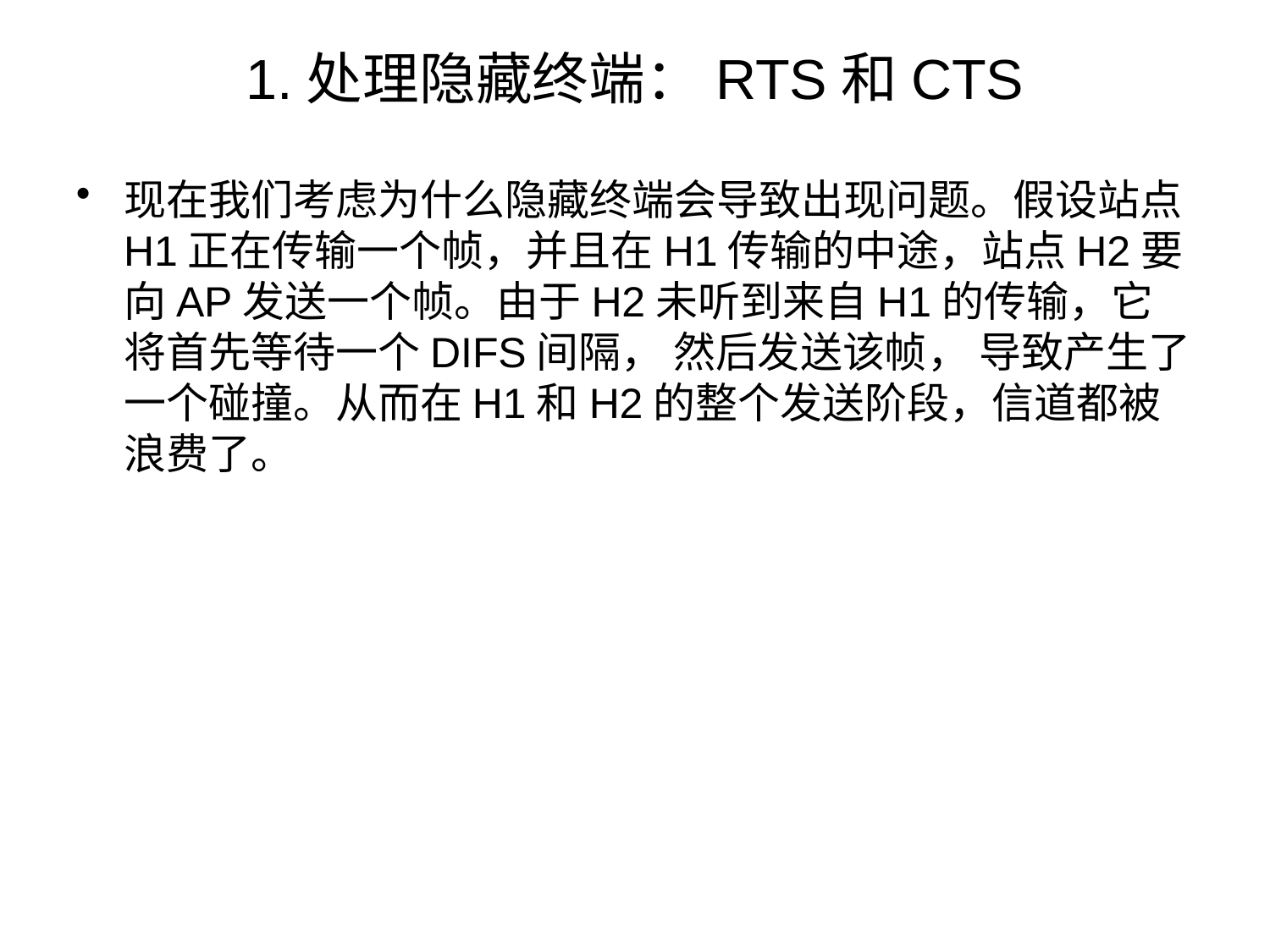

# 1.处理隐藏终端：RTS和CTS
现在我们考虑为什么隐藏终端会导致出现问题。假设站点H1正在传输一个帧，并且在H1传输的中途，站点H2要向AP发送一个帧。由于H2未听到来自H1的传输，它将首先等待一个DIFS间隔， 然后发送该帧， 导致产生了一个碰撞。从而在H1和H2的整个发送阶段，信道都被浪费了。